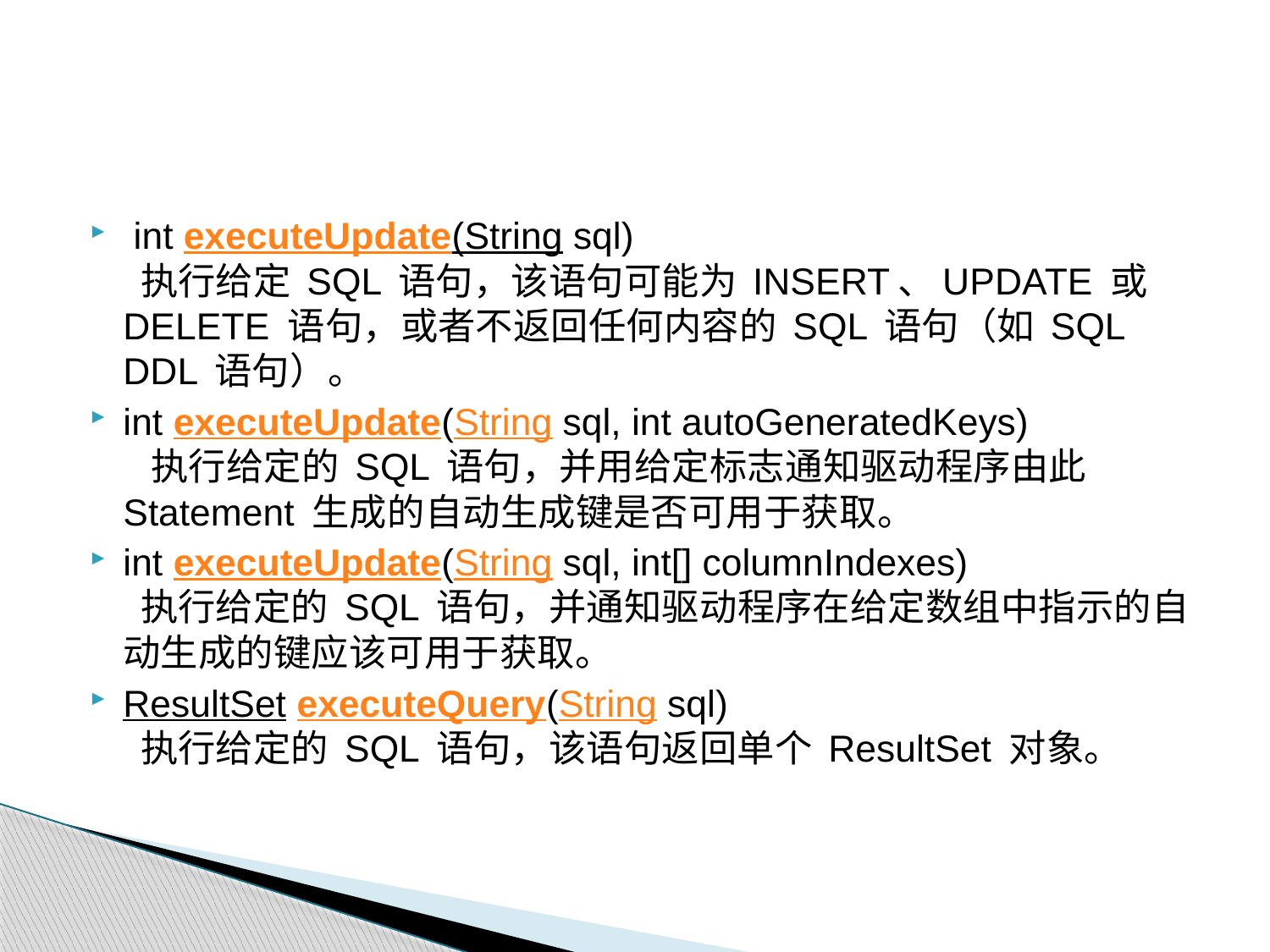

#
 int executeUpdate(String sql)
 执行给定 SQL 语句，该语句可能为 INSERT、UPDATE 或 DELETE 语句，或者不返回任何内容的 SQL 语句（如 SQL DDL 语句）。
int executeUpdate(String sql, int autoGeneratedKeys)
  执行给定的 SQL 语句，并用给定标志通知驱动程序由此 Statement 生成的自动生成键是否可用于获取。
int executeUpdate(String sql, int[] columnIndexes)
 执行给定的 SQL 语句，并通知驱动程序在给定数组中指示的自动生成的键应该可用于获取。
ResultSet executeQuery(String sql)
 执行给定的 SQL 语句，该语句返回单个 ResultSet 对象。